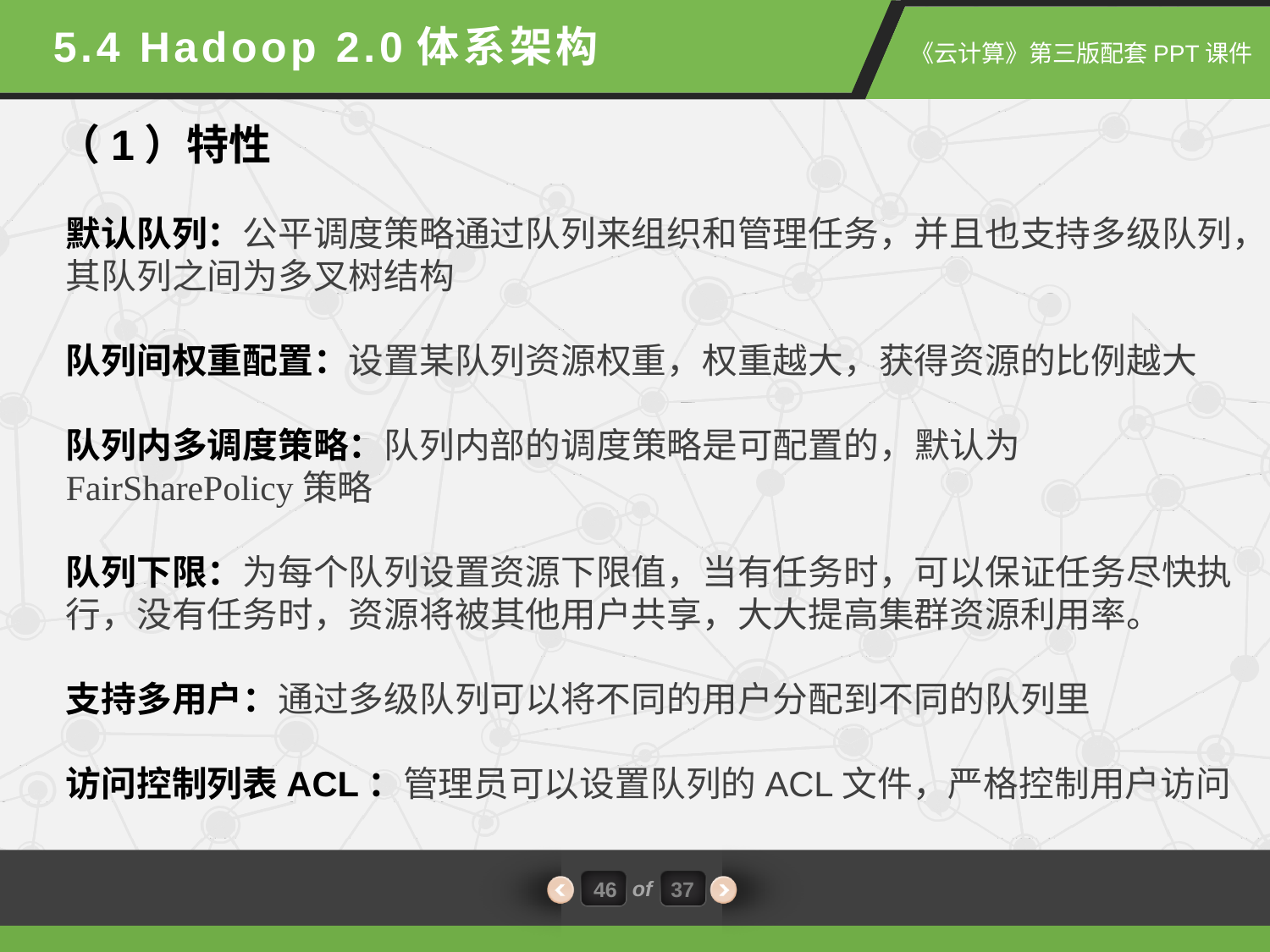

5.4 Hadoop 2.0体系架构
（1）特性
默认队列：公平调度策略通过队列来组织和管理任务，并且也支持多级队列，其队列之间为多叉树结构

队列间权重配置：设置某队列资源权重，权重越大，获得资源的比例越大

队列内多调度策略：队列内部的调度策略是可配置的，默认为FairSharePolicy策略

队列下限：为每个队列设置资源下限值，当有任务时，可以保证任务尽快执行，没有任务时，资源将被其他用户共享，大大提高集群资源利用率。

支持多用户：通过多级队列可以将不同的用户分配到不同的队列里

访问控制列表ACL：管理员可以设置队列的ACL文件，严格控制用户访问
46